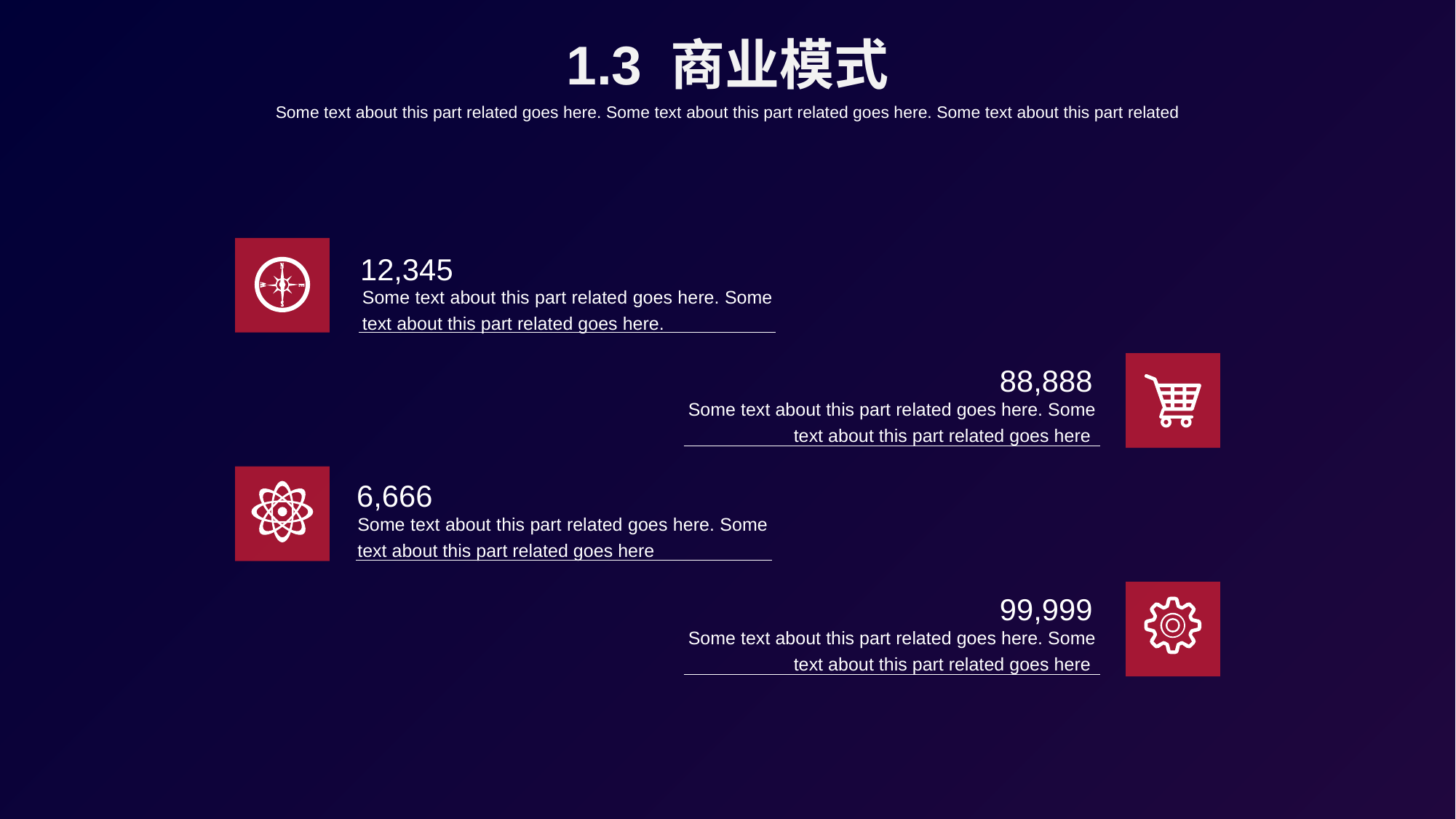

1.3 商业模式
Some text about this part related goes here. Some text about this part related goes here. Some text about this part related

12,345
Some text about this part related goes here. Some text about this part related goes here.

88,888
Some text about this part related goes here. Some text about this part related goes here

6,666
Some text about this part related goes here. Some text about this part related goes here

99,999
Some text about this part related goes here. Some text about this part related goes here